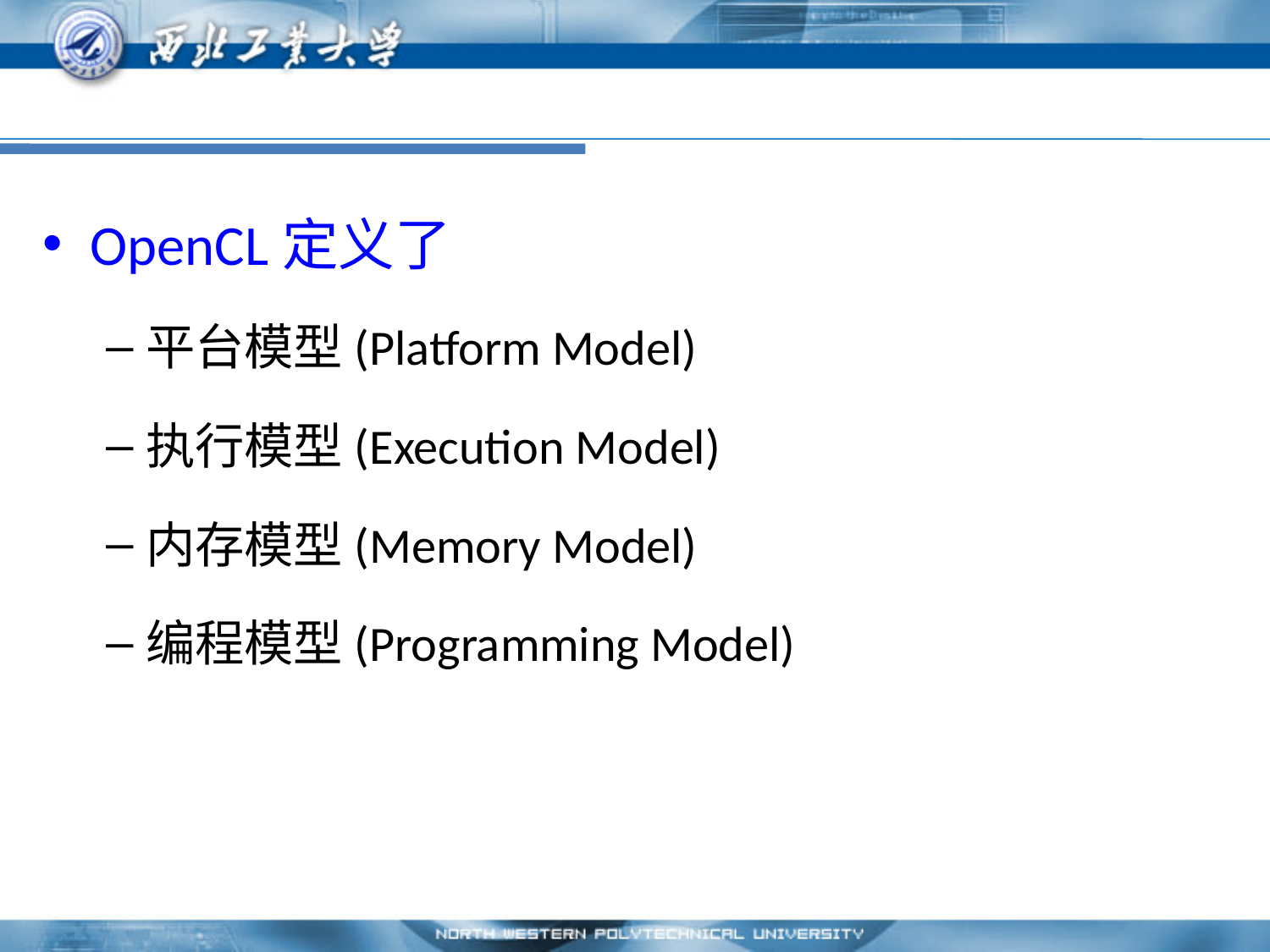

#
OpenCL定义了
平台模型(Platform Model)
执行模型(Execution Model)
内存模型(Memory Model)
编程模型(Programming Model)